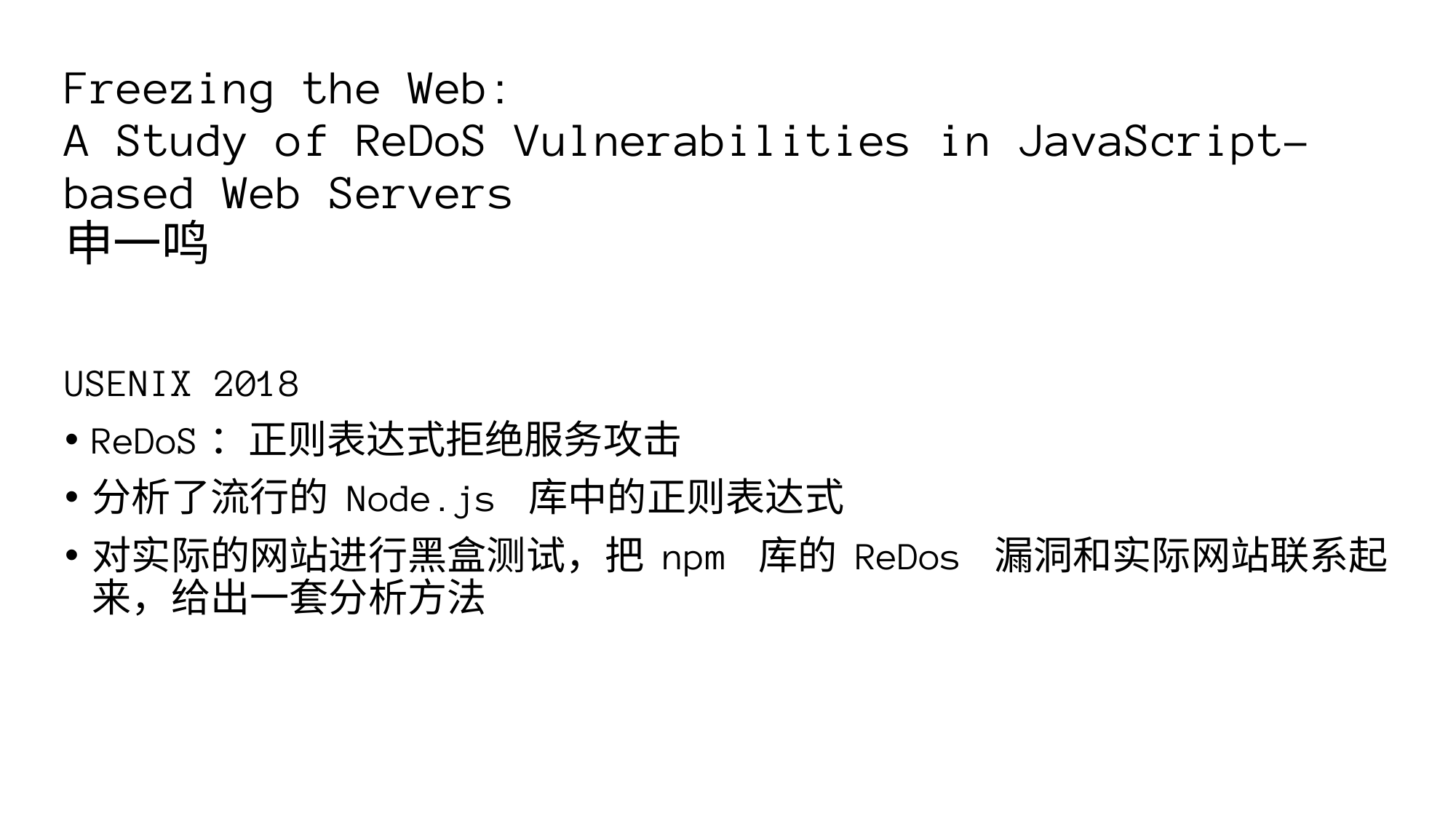

# Freezing the Web: A Study of ReDoS Vulnerabilities in JavaScript-based Web Servers 申一鸣
USENIX 2018
ReDoS：正则表达式拒绝服务攻击
分析了流行的 Node.js 库中的正则表达式
对实际的网站进行黑盒测试，把 npm 库的 ReDos 漏洞和实际网站联系起来，给出一套分析方法